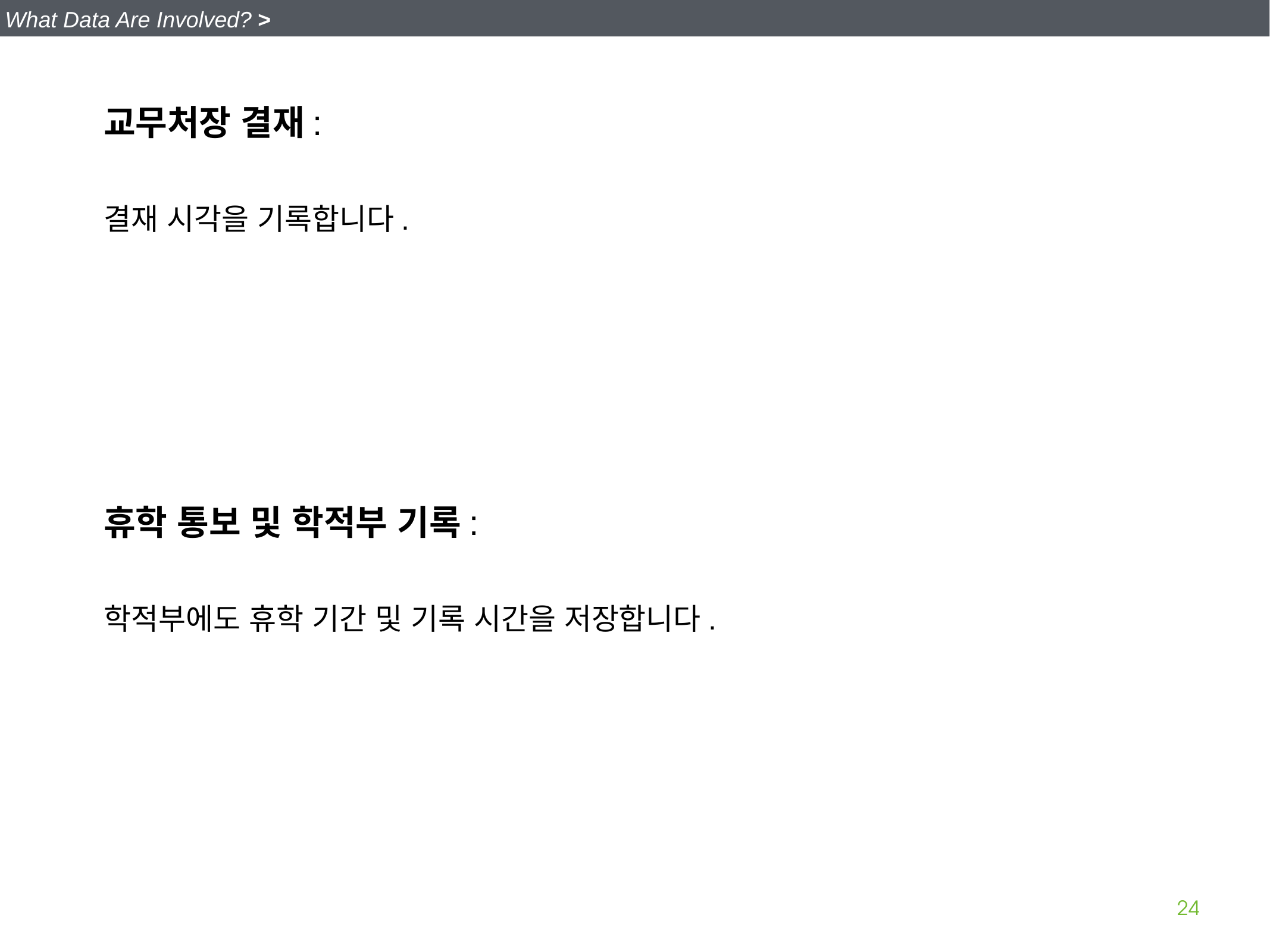

What Data Are Involved? >
교무처장 결재:
결재 시각을 기록합니다.
휴학 통보 및 학적부 기록:
학적부에도 휴학 기간 및 기록 시간을 저장합니다.
24